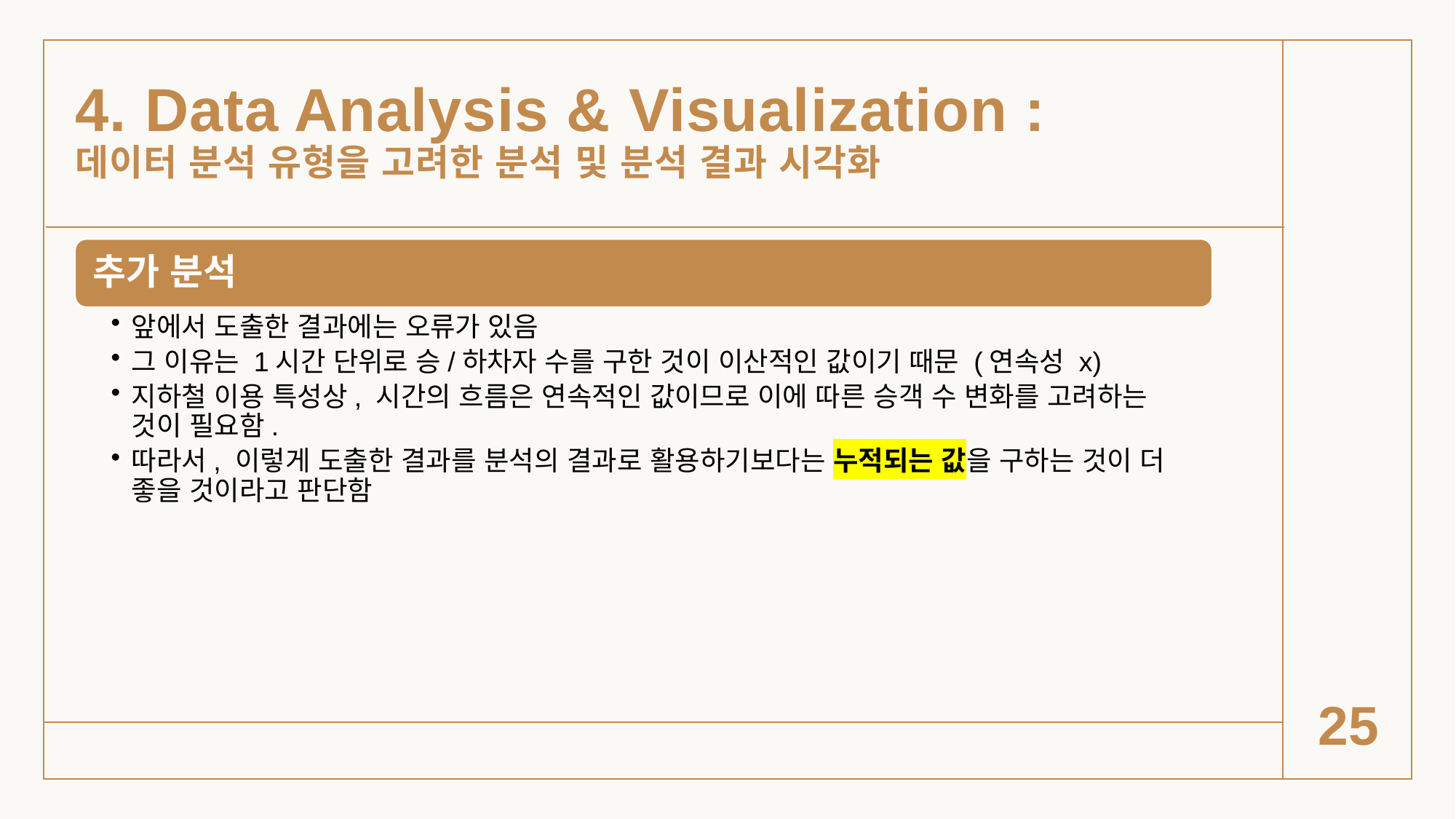

4. Data Analysis & Visualization :
데이터 분석 유형을 고려한 분석 및 분석 결과 시각화
추가 분석
앞에서 도출한 결과에는 오류가 있음
그 이유는 1시간 단위로 승/하차자 수를 구한 것이 이산적인 값이기 때문 (연속성 x)
지하철 이용 특성상, 시간의 흐름은 연속적인 값이므로 이에 따른 승객 수 변화를 고려하는 것이 필요함.
따라서, 이렇게 도출한 결과를 분석의 결과로 활용하기보다는 누적되는 값을 구하는 것이 더 좋을 것이라고 판단함
25